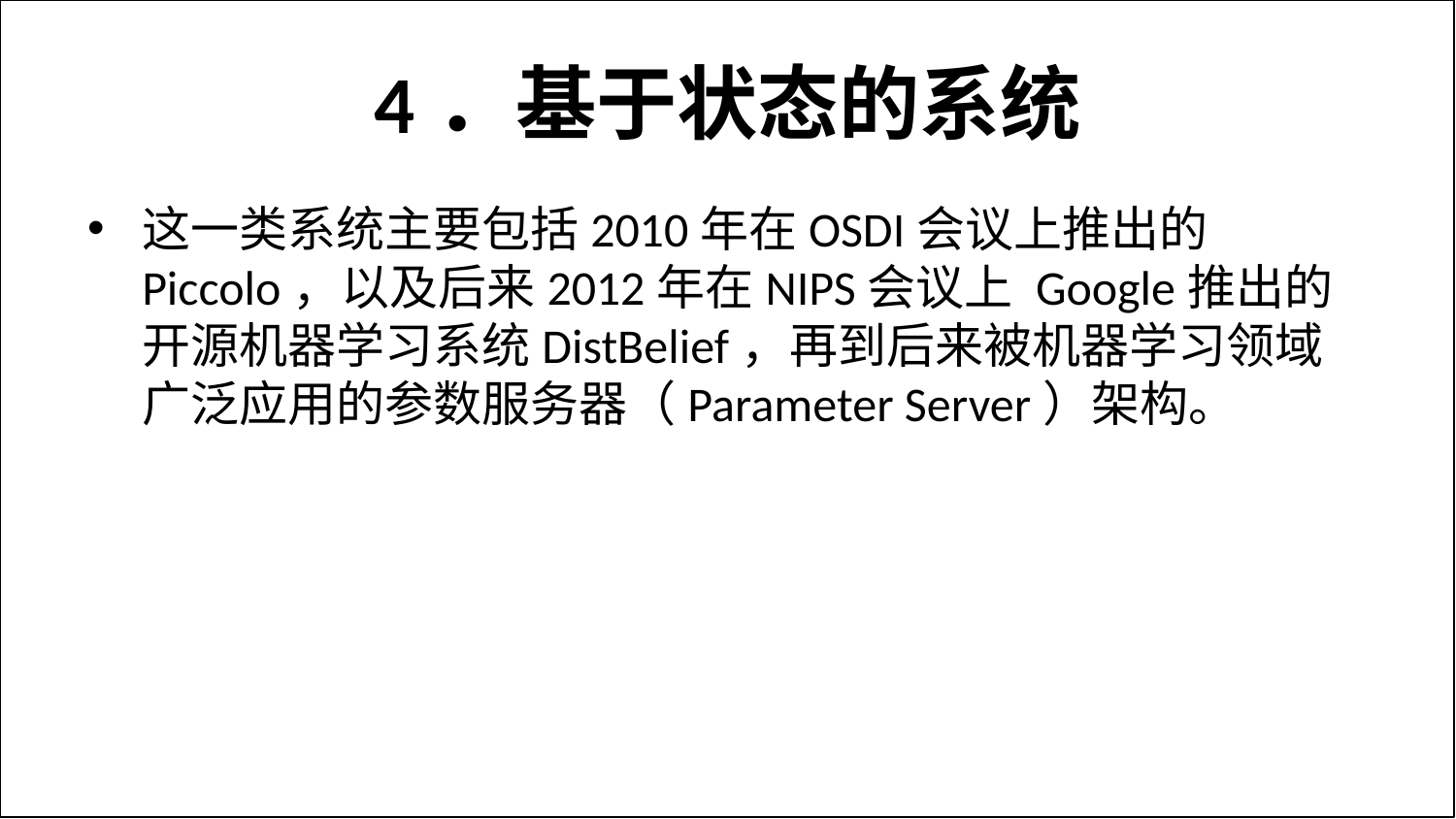

# 4．基于状态的系统
这一类系统主要包括2010年在OSDI会议上推出的Piccolo，以及后来2012年在NIPS会议上 Google推出的开源机器学习系统DistBelief，再到后来被机器学习领域广泛应用的参数服务器（Parameter Server）架构。